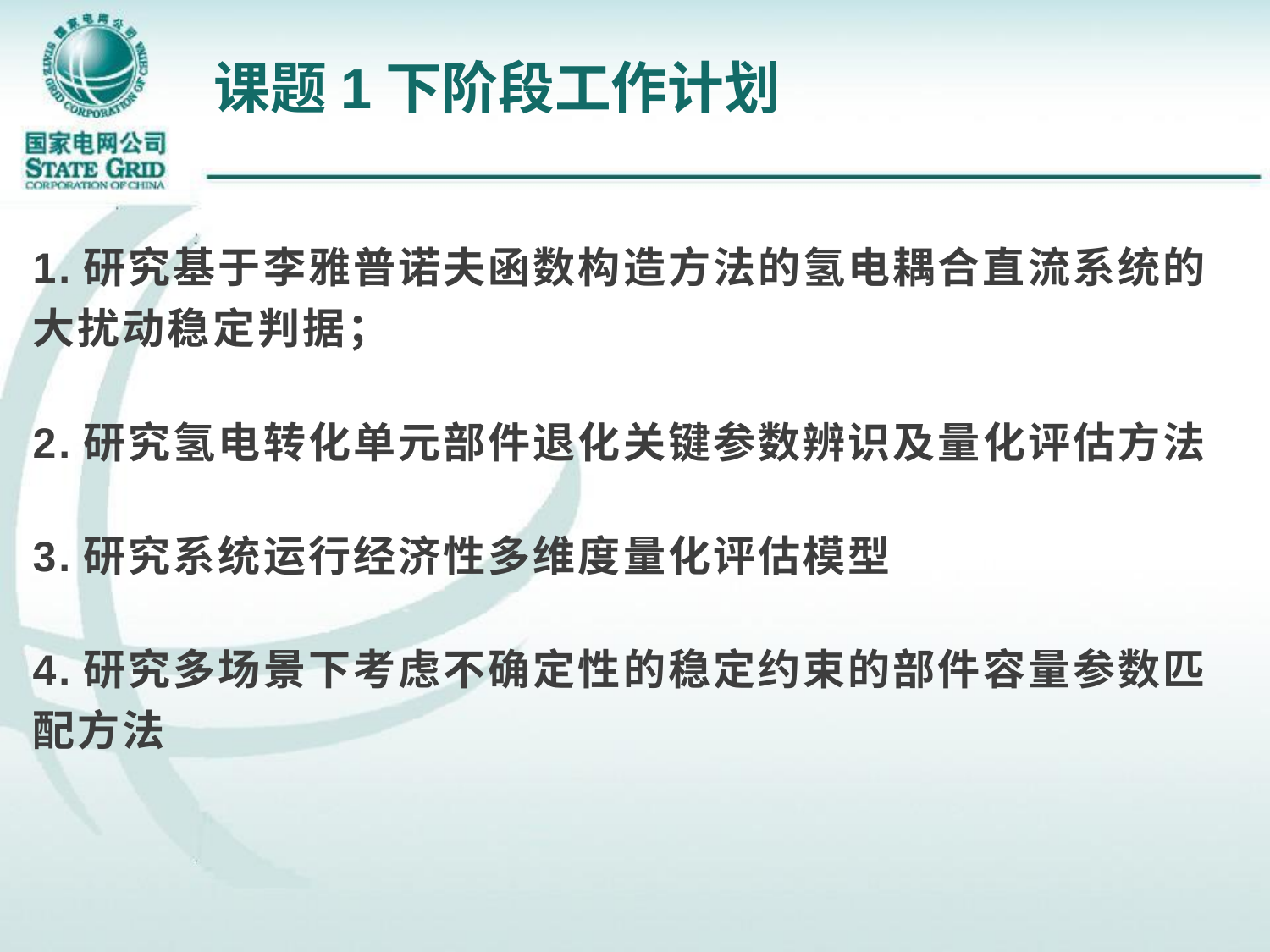

# 课题1下阶段工作计划
1.研究基于李雅普诺夫函数构造方法的氢电耦合直流系统的大扰动稳定判据；
2.研究氢电转化单元部件退化关键参数辨识及量化评估方法
3.研究系统运行经济性多维度量化评估模型
4.研究多场景下考虑不确定性的稳定约束的部件容量参数匹配方法